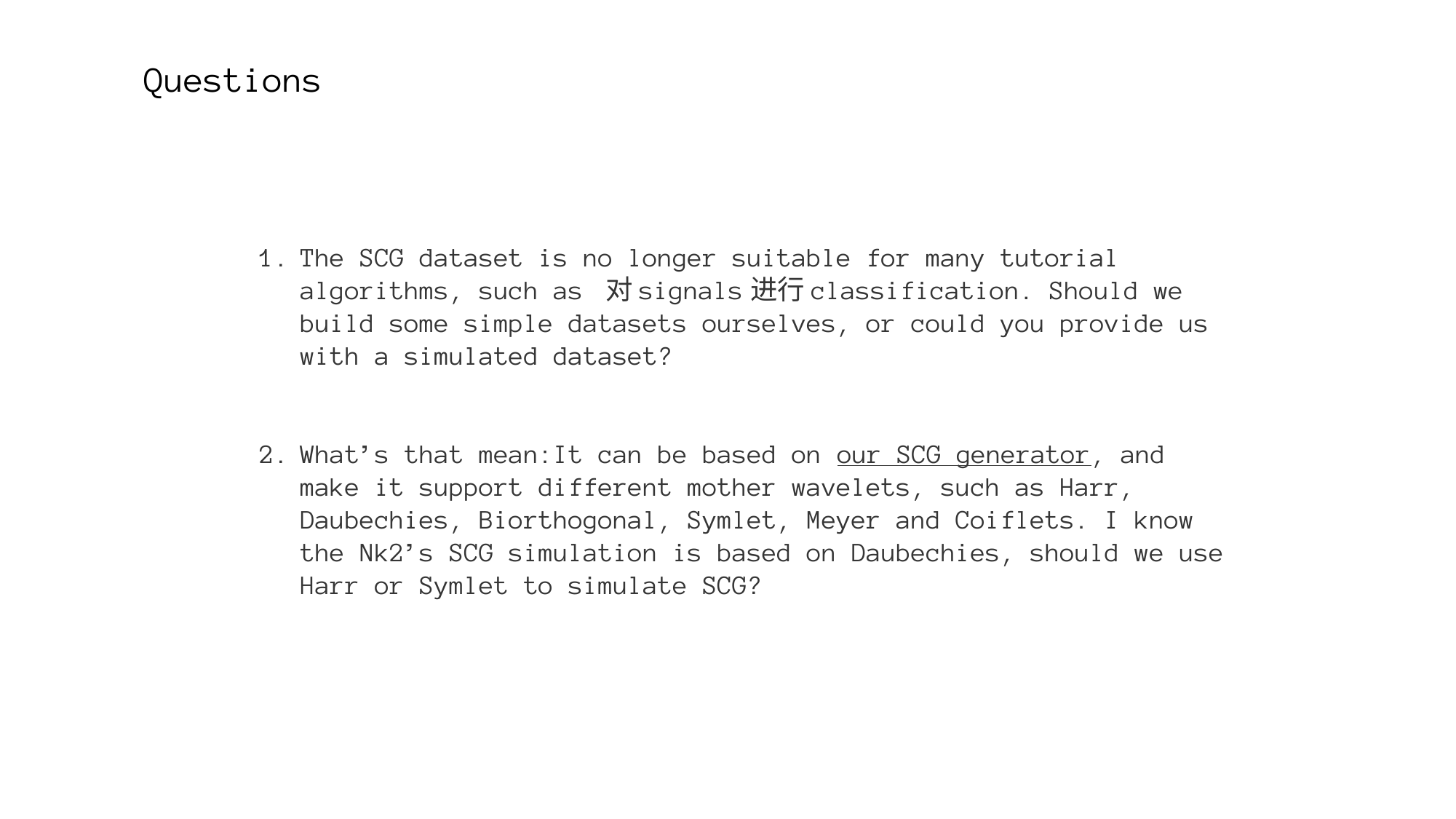

Questions
The SCG dataset is no longer suitable for many tutorial algorithms, such as 对signals进行classification. Should we build some simple datasets ourselves, or could you provide us with a simulated dataset?

What’s that mean:It can be based on our SCG generator, and make it support different mother wavelets, such as Harr, Daubechies, Biorthogonal, Symlet, Meyer and Coiflets. I know the Nk2’s SCG simulation is based on Daubechies, should we use Harr or Symlet to simulate SCG?